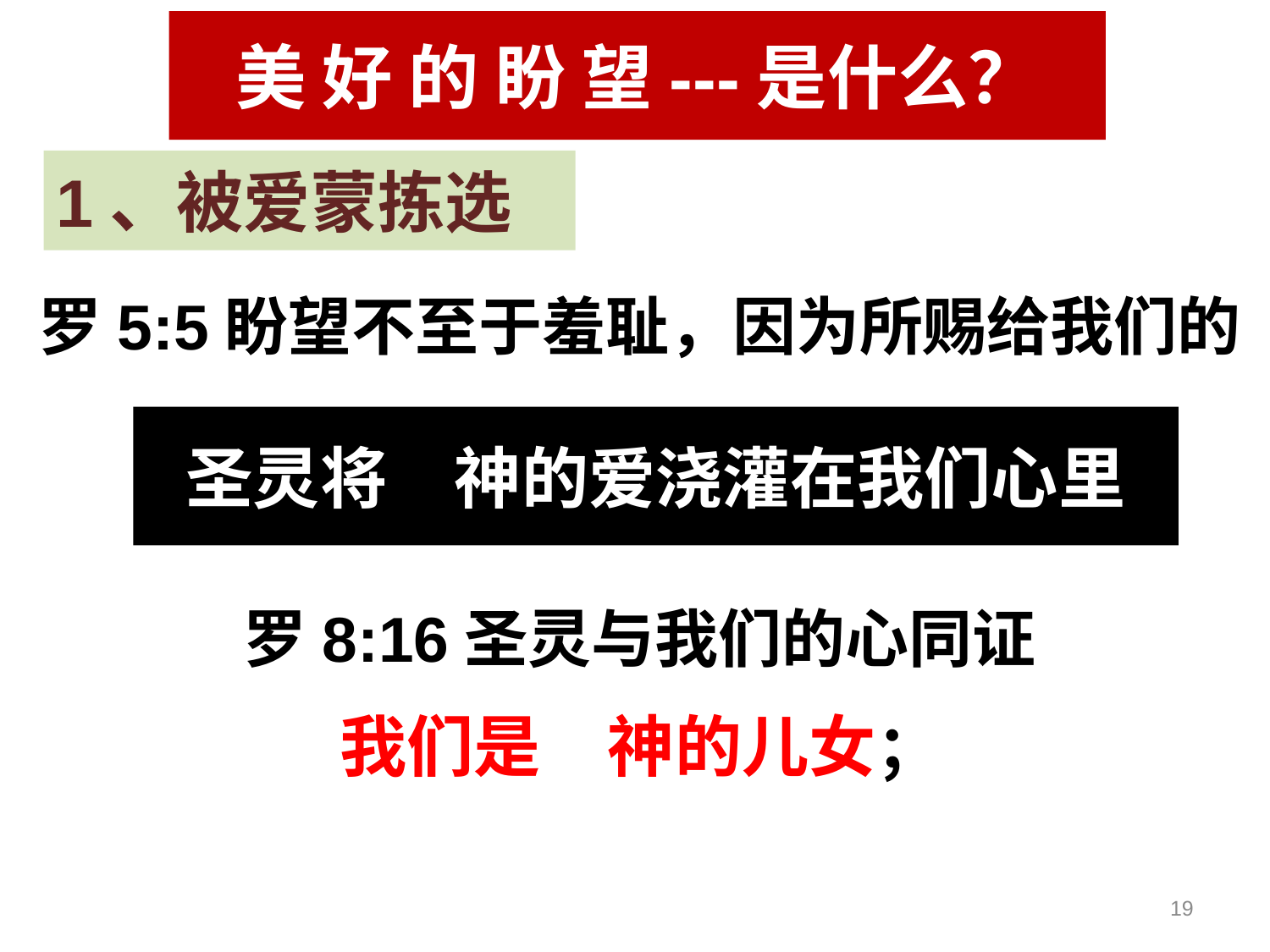

#
美 好 的 盼 望---是什么？
1、被爱蒙拣选

罗5:5盼望不至于羞耻，因为所赐给我们的

罗8:16圣灵与我们的心同证
我们是　神的儿女；

圣灵将　神的爱浇灌在我们心里
19